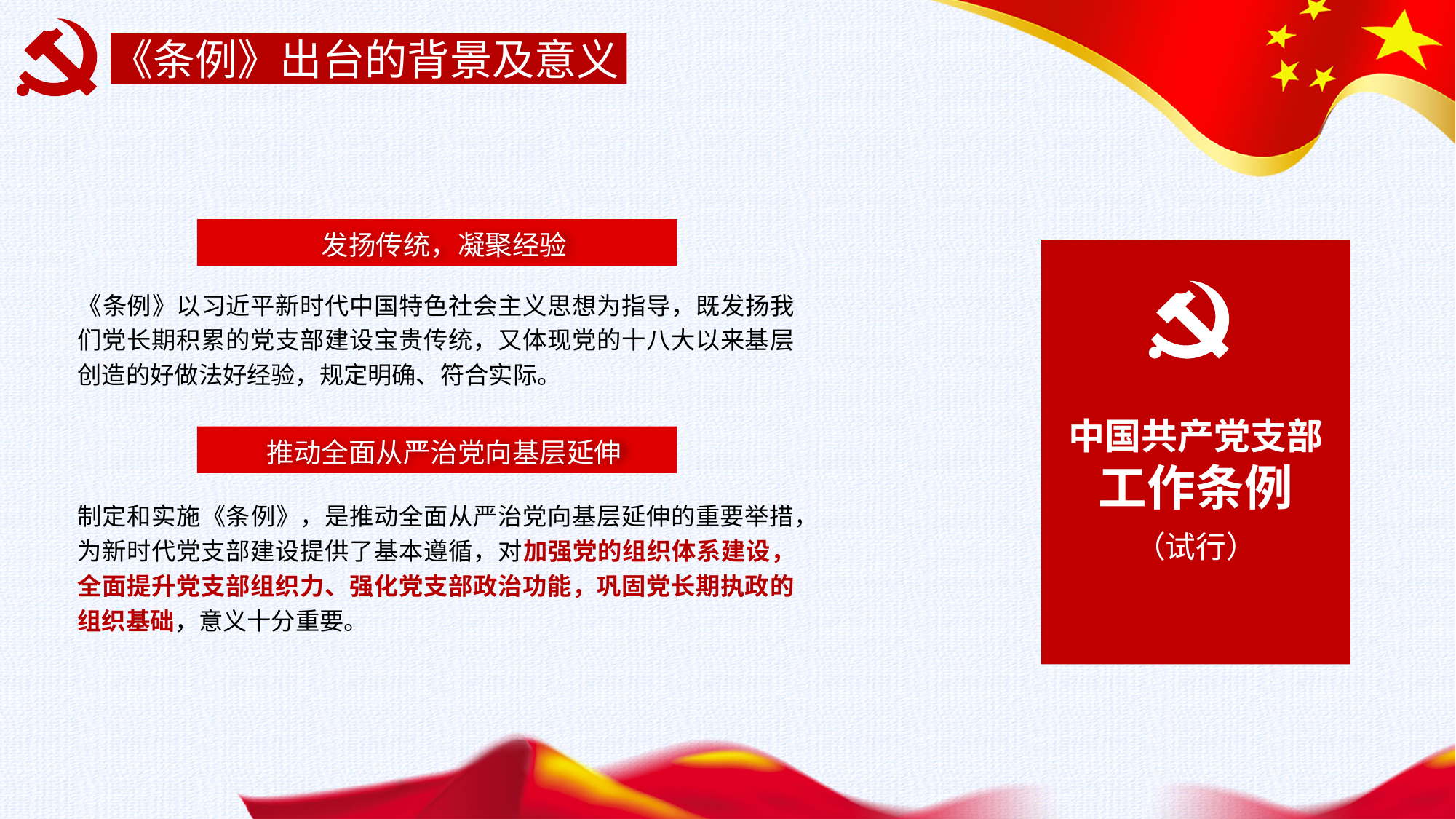

发扬传统，凝聚经验

中国共产党支部
工作条例
（试行）
《条例》以习近平新时代中国特色社会主义思想为指导，既发扬我们党长期积累的党支部建设宝贵传统，又体现党的十八大以来基层创造的好做法好经验，规定明确、符合实际。
推动全面从严治党向基层延伸

制定和实施《条例》，是推动全面从严治党向基层延伸的重要举措，为新时代党支部建设提供了基本遵循，对加强党的组织体系建设，全面提升党支部组织力、强化党支部政治功能，巩固党长期执政的组织基础，意义十分重要。